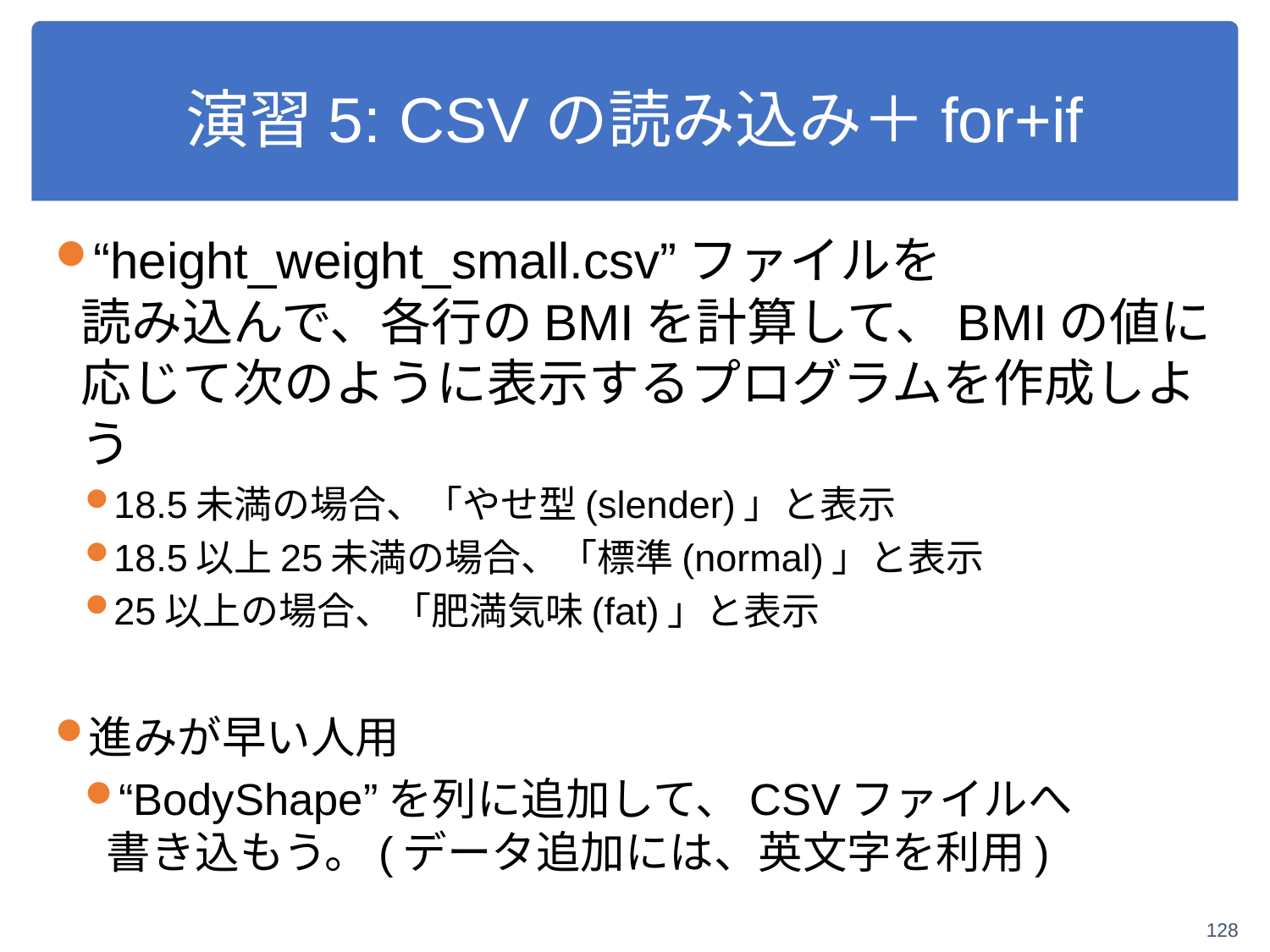

# 演習5: CSVの読み込み＋for+if
“height_weight_small.csv”ファイルを
読み込んで、各行のBMIを計算して、BMIの値に応じて次のように表示するプログラムを作成しよう
18.5未満の場合、「やせ型(slender)」と表示
18.5以上25未満の場合、「標準(normal)」と表示
25以上の場合、「肥満気味(fat)」と表示

進みが早い人用
“BodyShape”を列に追加して、CSVファイルへ
書き込もう。(データ追加には、英文字を利用)
128